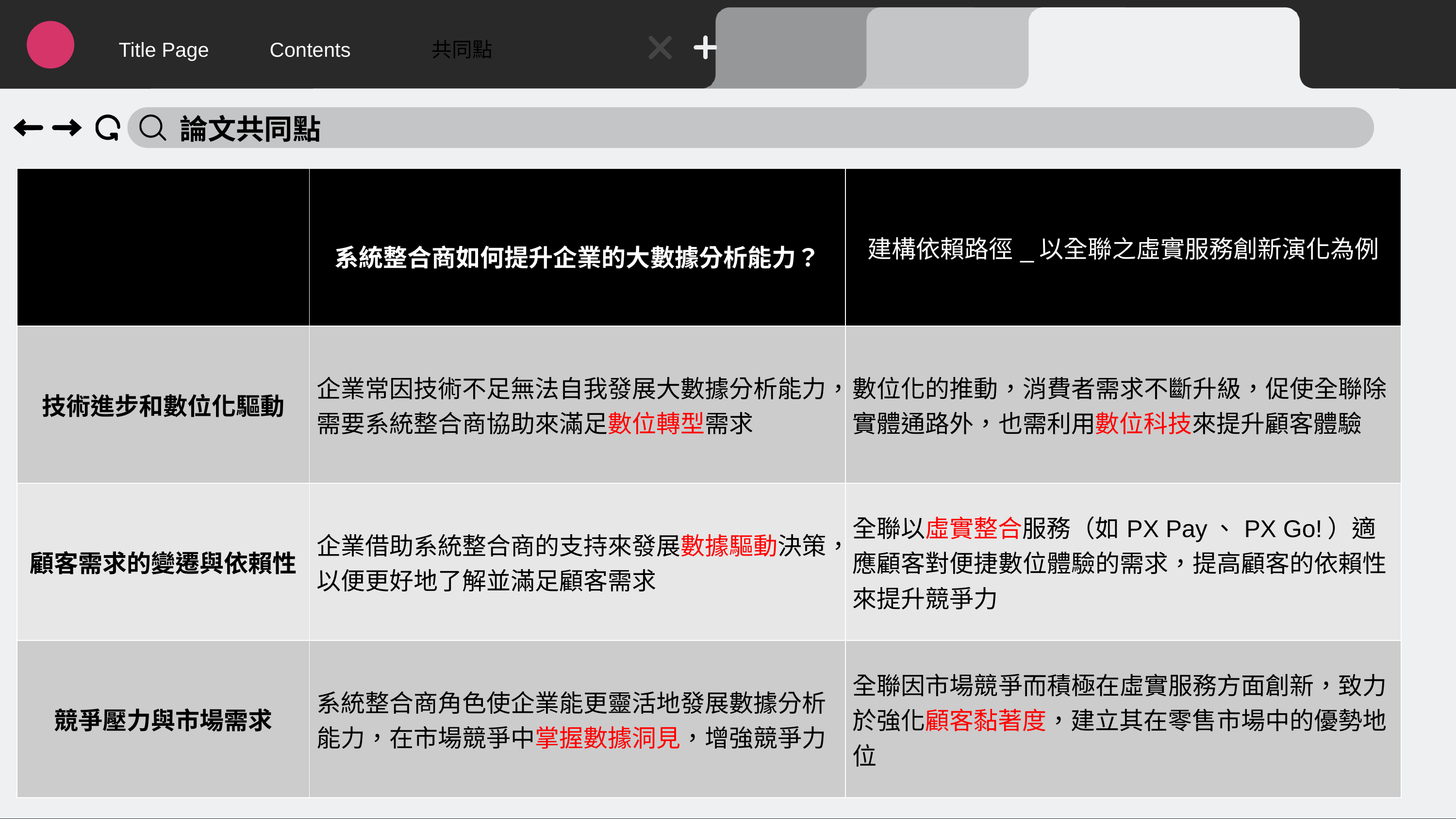

Title Page
Contents
共同點

論文共同點

|  | 系統整合商如何提升企業的大數據分析能力？ | 建構依賴路徑\_以全聯之虛實服務創新演化為例 |
| --- | --- | --- |
| 技術進步和數位化驅動 | 企業常因技術不足無法自我發展大數據分析能力，需要系統整合商協助來滿足數位轉型需求 | 數位化的推動，消費者需求不斷升級，促使全聯除實體通路外，也需利用數位科技來提升顧客體驗 |
| 顧客需求的變遷與依賴性 | 企業借助系統整合商的支持來發展數據驅動決策，以便更好地了解並滿足顧客需求 | 全聯以虛實整合服務（如PX Pay、PX Go!）適應顧客對便捷數位體驗的需求，提高顧客的依賴性來提升競爭力 |
| 競爭壓力與市場需求 | 系統整合商角色使企業能更靈活地發展數據分析能力，在市場競爭中掌握數據洞見，增強競爭力 | 全聯因市場競爭而積極在虛實服務方面創新，致力於強化顧客黏著度，建立其在零售市場中的優勢地位 |
3